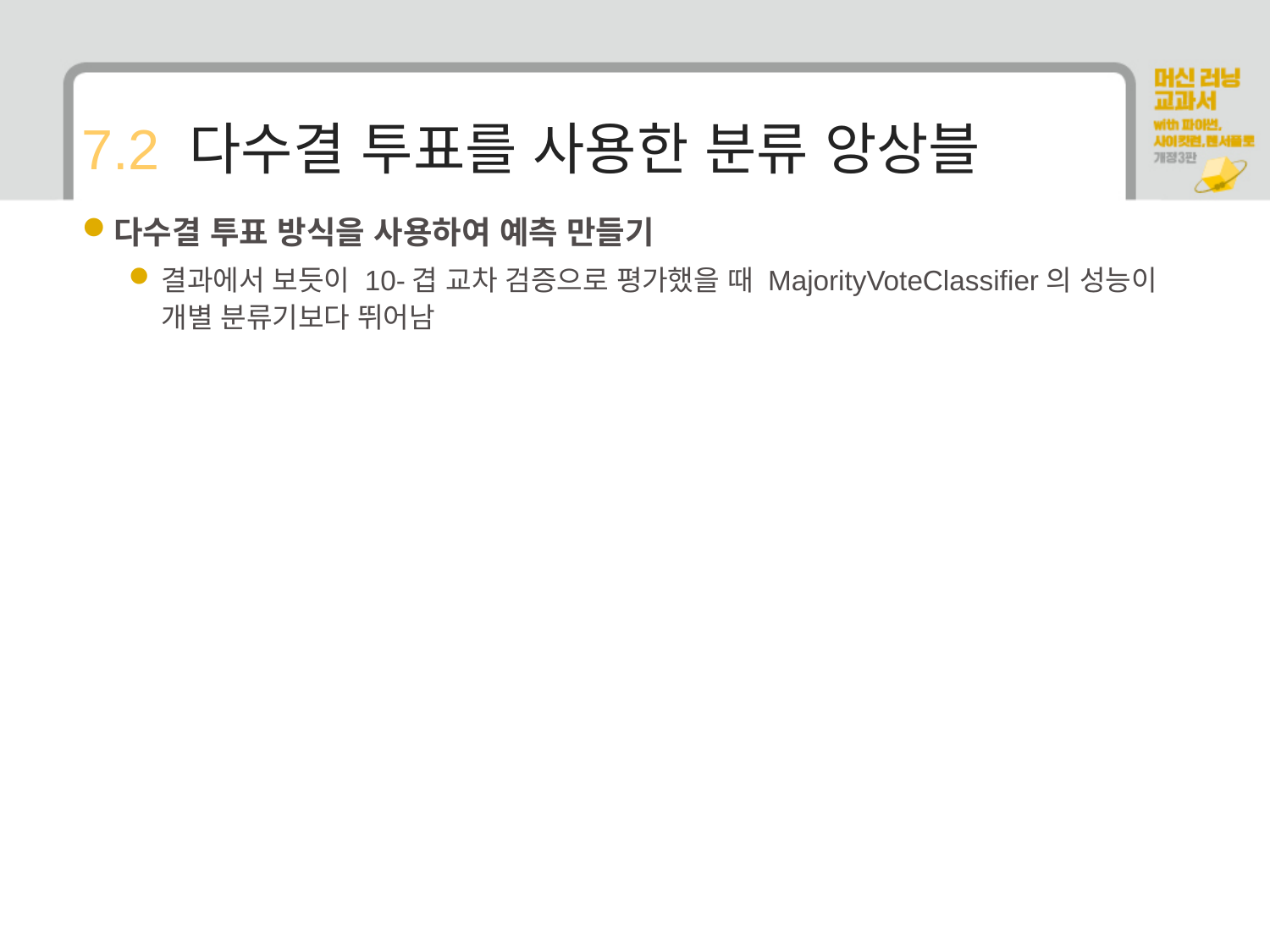

# 7.2 다수결 투표를 사용한 분류 앙상블
다수결 투표 방식을 사용하여 예측 만들기
결과에서 보듯이 10-겹 교차 검증으로 평가했을 때 MajorityVoteClassifier의 성능이 개별 분류기보다 뛰어남